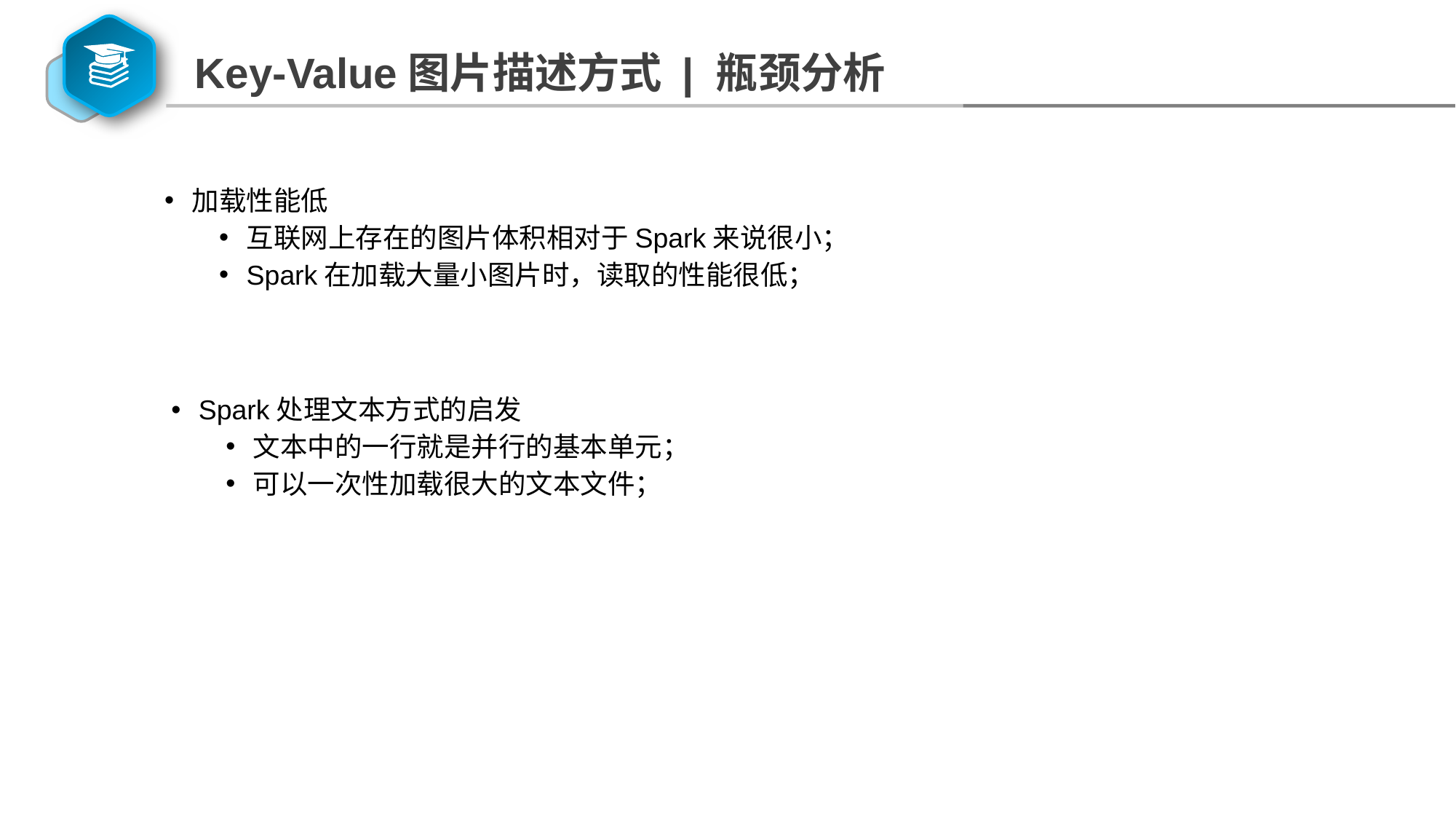

Key-Value图片描述方式 | 瓶颈分析

加载性能低
互联网上存在的图片体积相对于Spark来说很小；
Spark在加载大量小图片时，读取的性能很低；

Spark处理文本方式的启发
文本中的一行就是并行的基本单元；
可以一次性加载很大的文本文件；